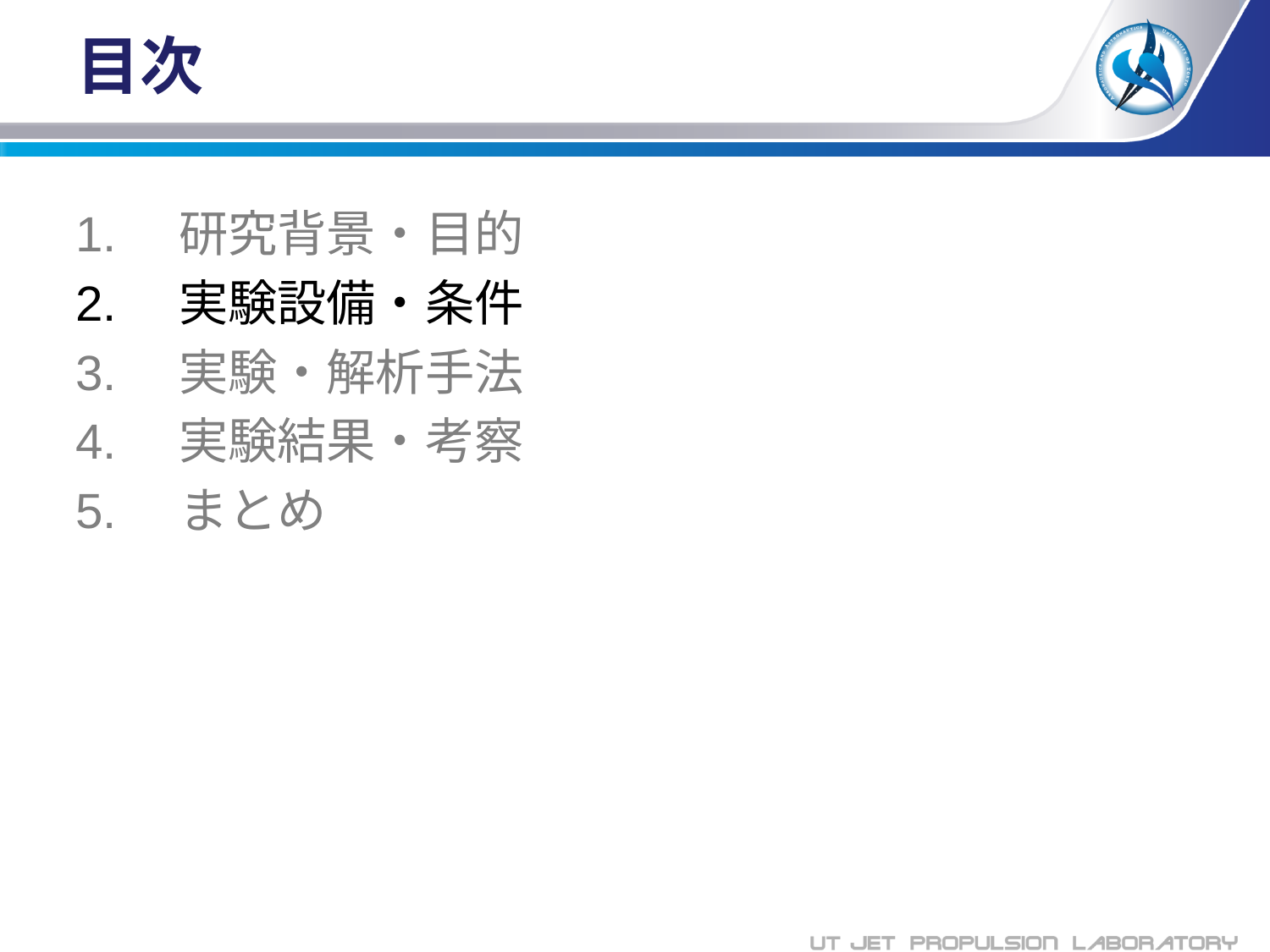

# 目次
研究背景・目的
実験設備・条件
実験・解析手法
実験結果・考察
まとめ